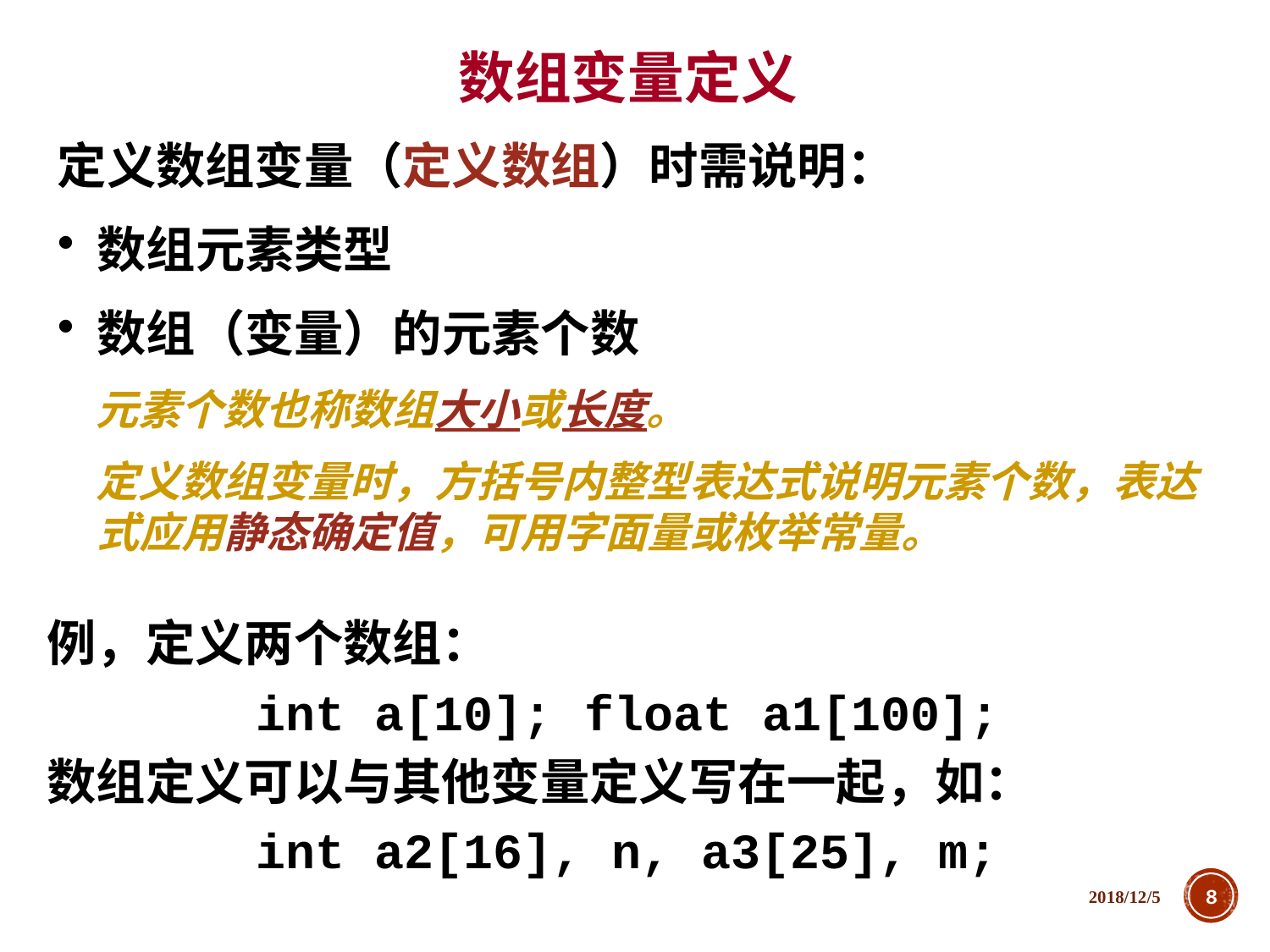

数组变量定义
定义数组变量（定义数组）时需说明：
数组元素类型
数组（变量）的元素个数
   元素个数也称数组大小或长度。
   定义数组变量时，方括号内整型表达式说明元素个数，表达式应用静态确定值，可用字面量或枚举常量。
例，定义两个数组：
　　　　int a[10];	 float a1[100];
数组定义可以与其他变量定义写在一起，如：
　　　　int a2[16], n, a3[25], m;
2018/12/5
8